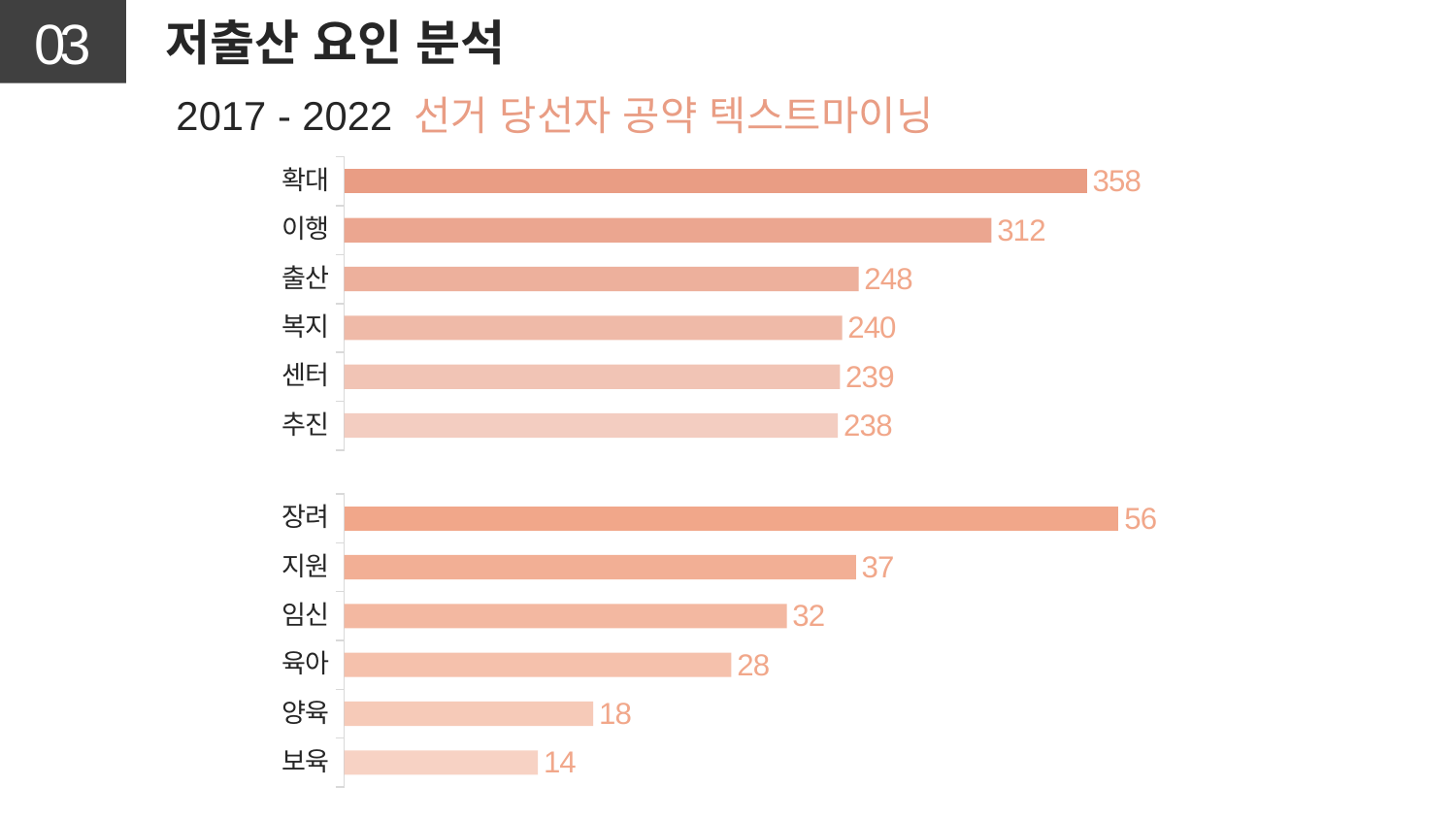

03
저출산 요인 분석

2017 - 2022 선거 당선자 공약 텍스트마이닝

### Chart

| Category | 계열 1 |
|---|---|
| 추진 | 238.0 |
| 센터 | 239.0 |
| 복지 | 240.0 |
| 출산 | 248.0 |
| 이행 | 312.0 |
| 확대 | 358.0 |

### Chart

| Category | 계열 1 |
|---|---|
| 보육 | 14.0 |
| 양육 | 18.0 |
| 육아 | 28.0 |
| 임신 | 32.0 |
| 지원 | 37.0 |
| 장려 | 56.0 |